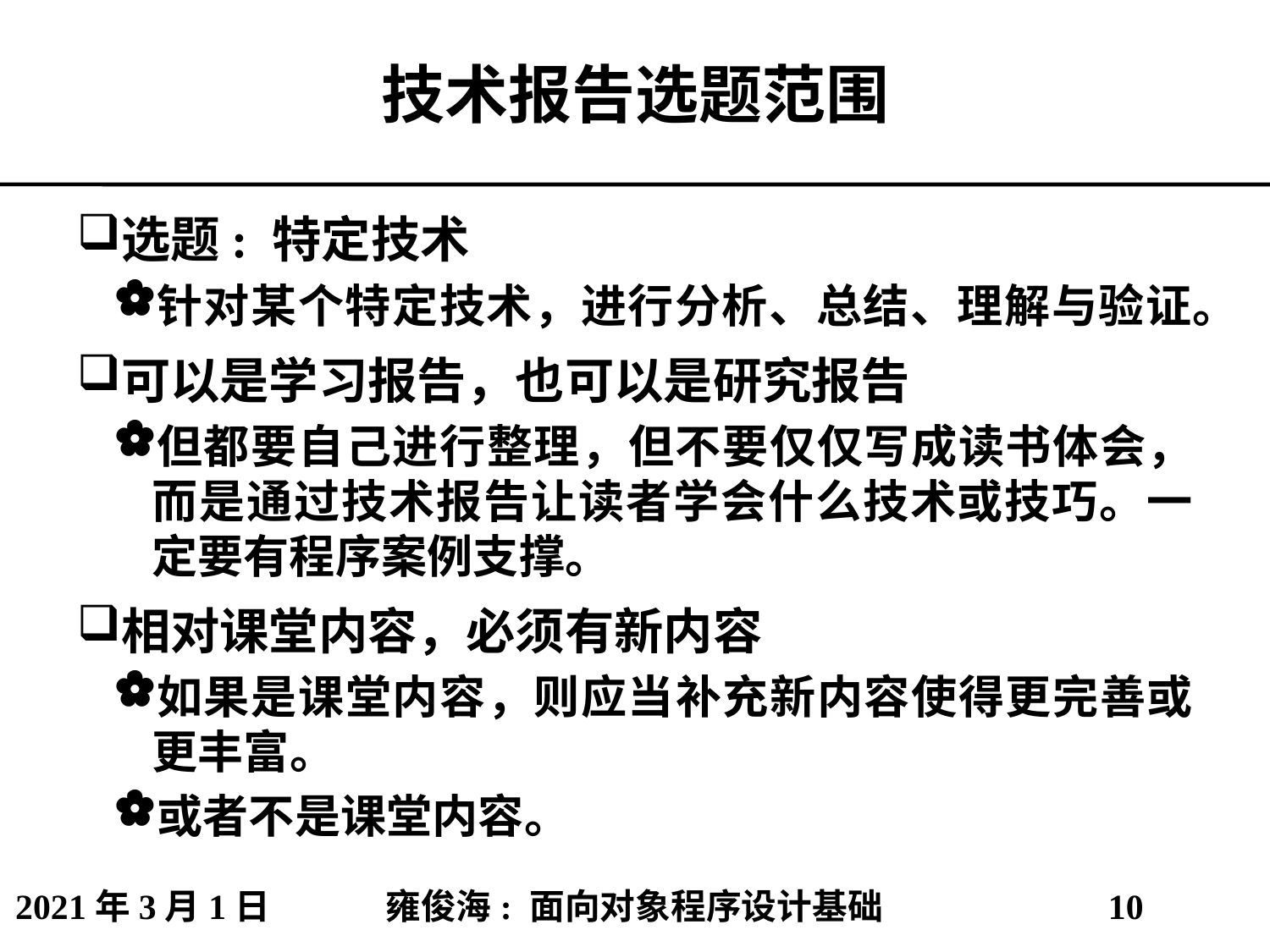

# 技术报告选题范围

选题: 特定技术
针对某个特定技术，进行分析、总结、理解与验证。
可以是学习报告，也可以是研究报告
但都要自己进行整理，但不要仅仅写成读书体会，而是通过技术报告让读者学会什么技术或技巧。一定要有程序案例支撑。
相对课堂内容，必须有新内容
如果是课堂内容，则应当补充新内容使得更完善或更丰富。
或者不是课堂内容。
2021年3月1日
雍俊海: 面向对象程序设计基础
10